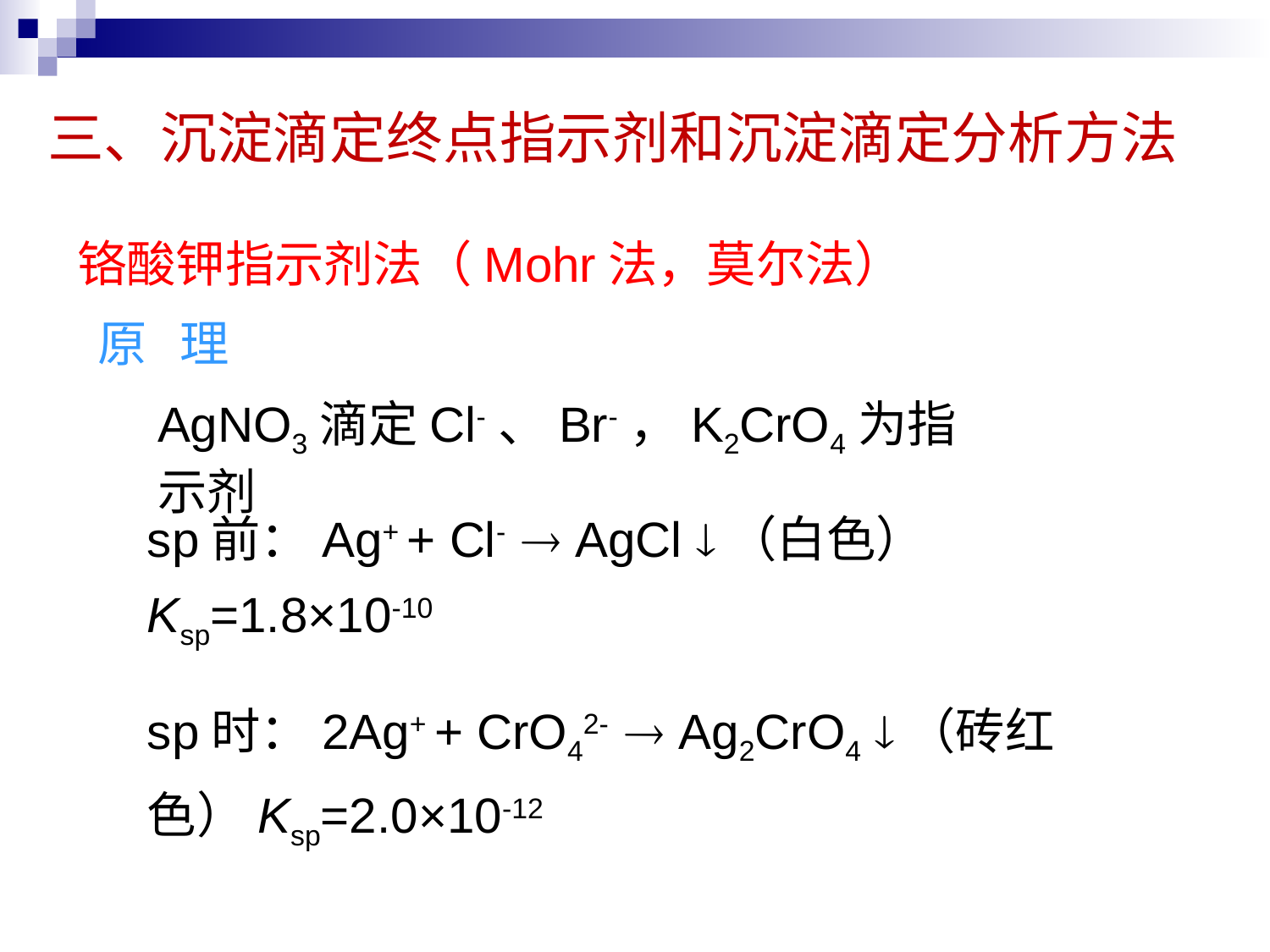

三、沉淀滴定终点指示剂和沉淀滴定分析方法
铬酸钾指示剂法（Mohr法，莫尔法）
原   理
AgNO3滴定Cl-、Br-，K2CrO4为指示剂
sp前：Ag+ + Cl-  → AgCl ↓（白色）     Ksp=1.8×10-10
sp时：2Ag+ + CrO42-  → Ag2CrO4 ↓（砖红色）Ksp=2.0×10-12